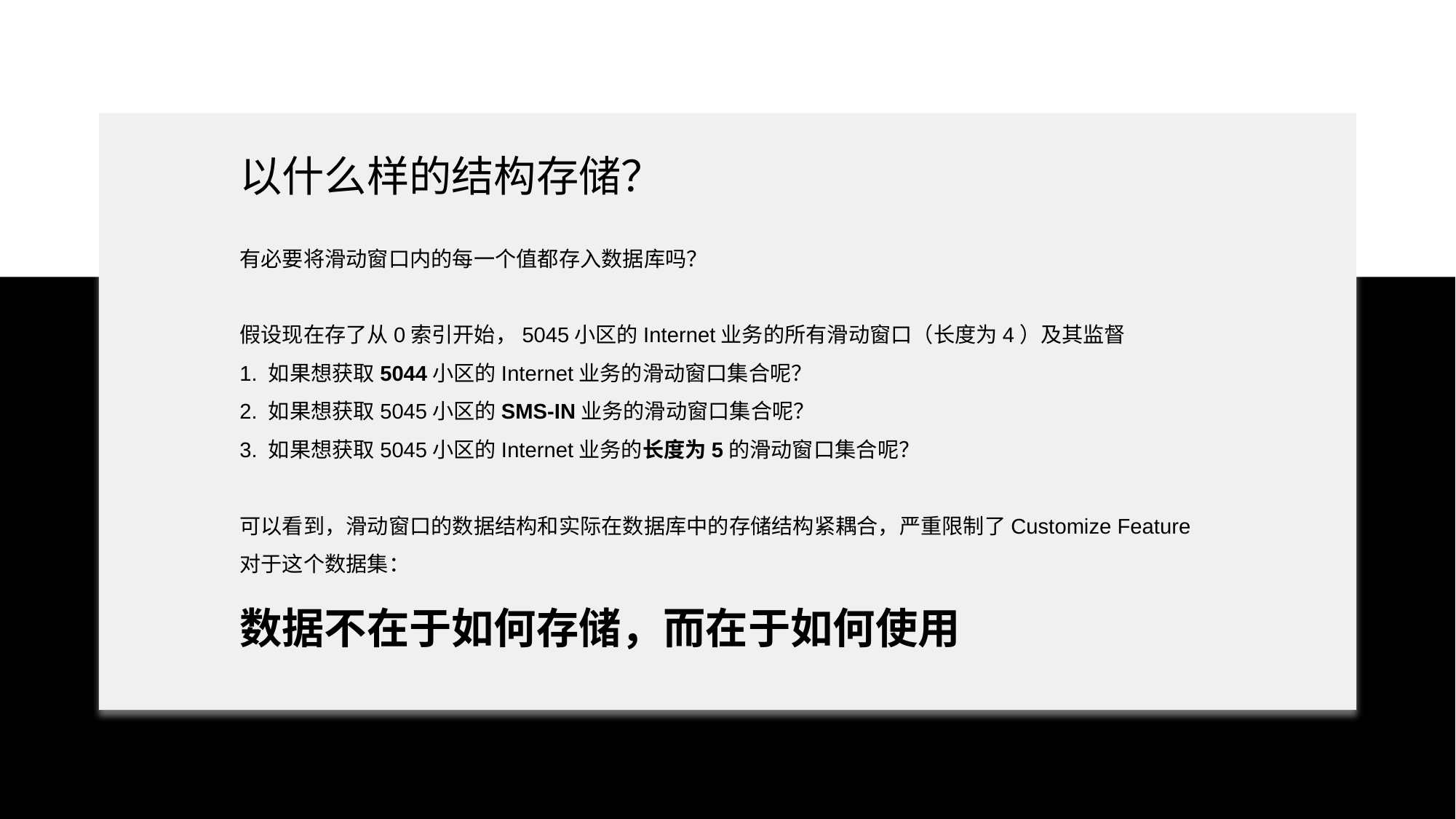

以什么样的结构存储？
有必要将滑动窗口内的每一个值都存入数据库吗？

假设现在存了从0索引开始，5045小区的Internet业务的所有滑动窗口（长度为4）及其监督
1. 如果想获取5044小区的Internet业务的滑动窗口集合呢？
2. 如果想获取5045小区的SMS-IN业务的滑动窗口集合呢？
3. 如果想获取5045小区的Internet业务的长度为5的滑动窗口集合呢？

可以看到，滑动窗口的数据结构和实际在数据库中的存储结构紧耦合，严重限制了Customize Feature
对于这个数据集：
数据不在于如何存储，而在于如何使用